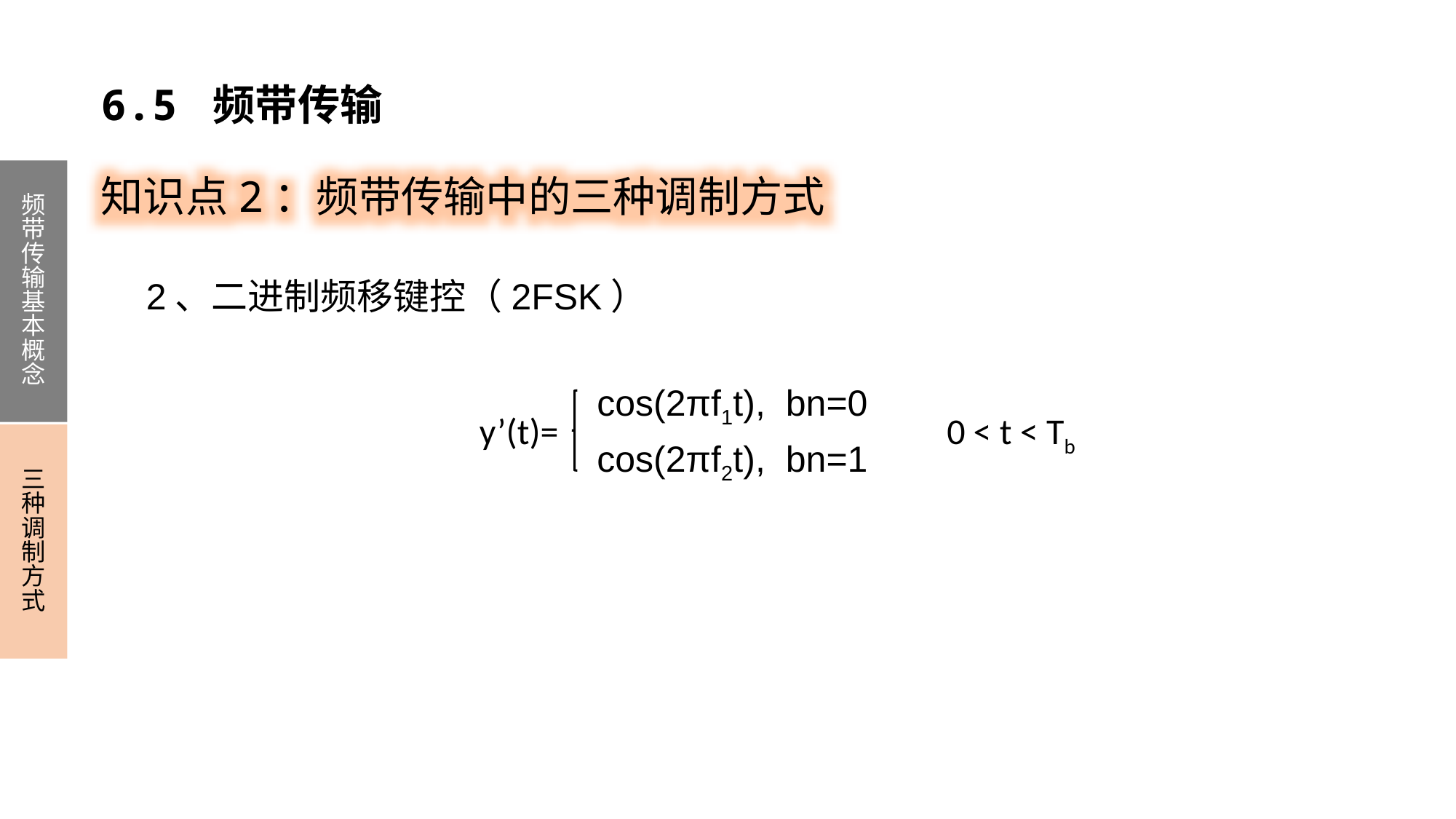

6.5 频带传输
知识点2：频带传输中的三种调制方式
频带传输基本概念
三种调制方式
2、二进制频移键控（2FSK）

cos(2πf1t),  bn=0
cos(2πf2t),  bn=1

y’(t)=
0 < t < Tb